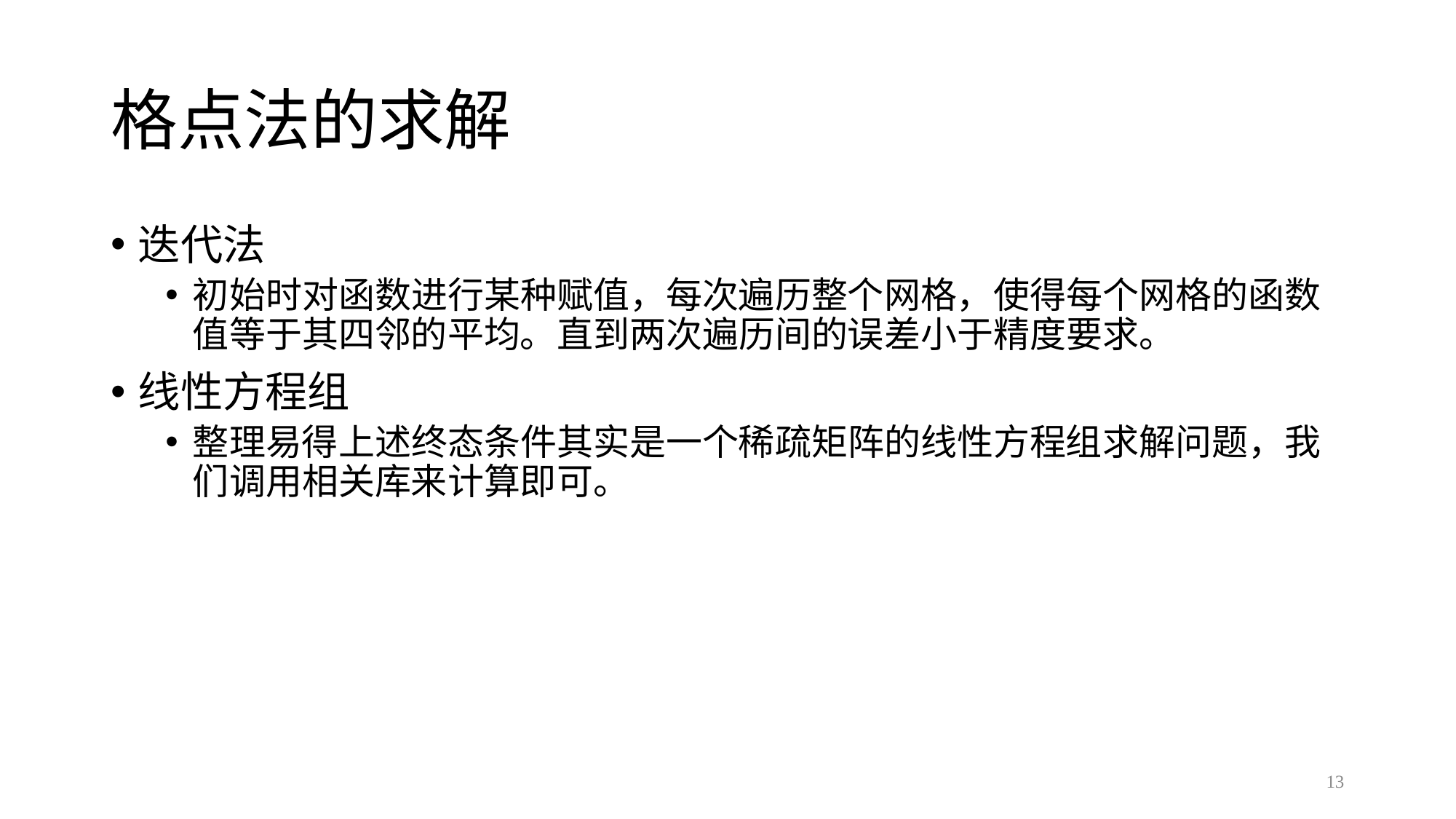

# 格点法的求解
迭代法
初始时对函数进行某种赋值，每次遍历整个网格，使得每个网格的函数值等于其四邻的平均。直到两次遍历间的误差小于精度要求。
线性方程组
整理易得上述终态条件其实是一个稀疏矩阵的线性方程组求解问题，我们调用相关库来计算即可。
13